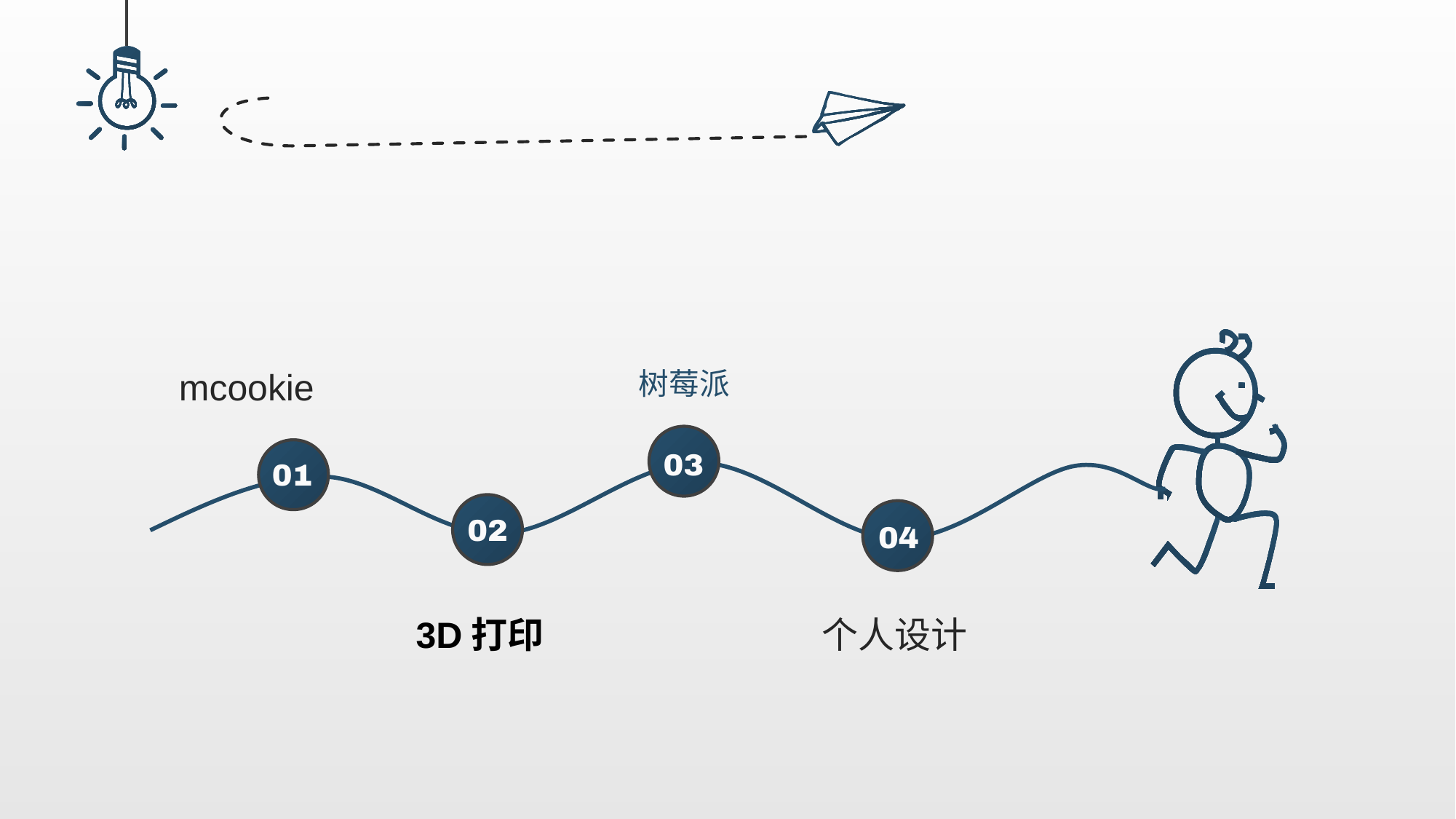

mcookie
树莓派

03

01

02

04
3D打印
个人设计